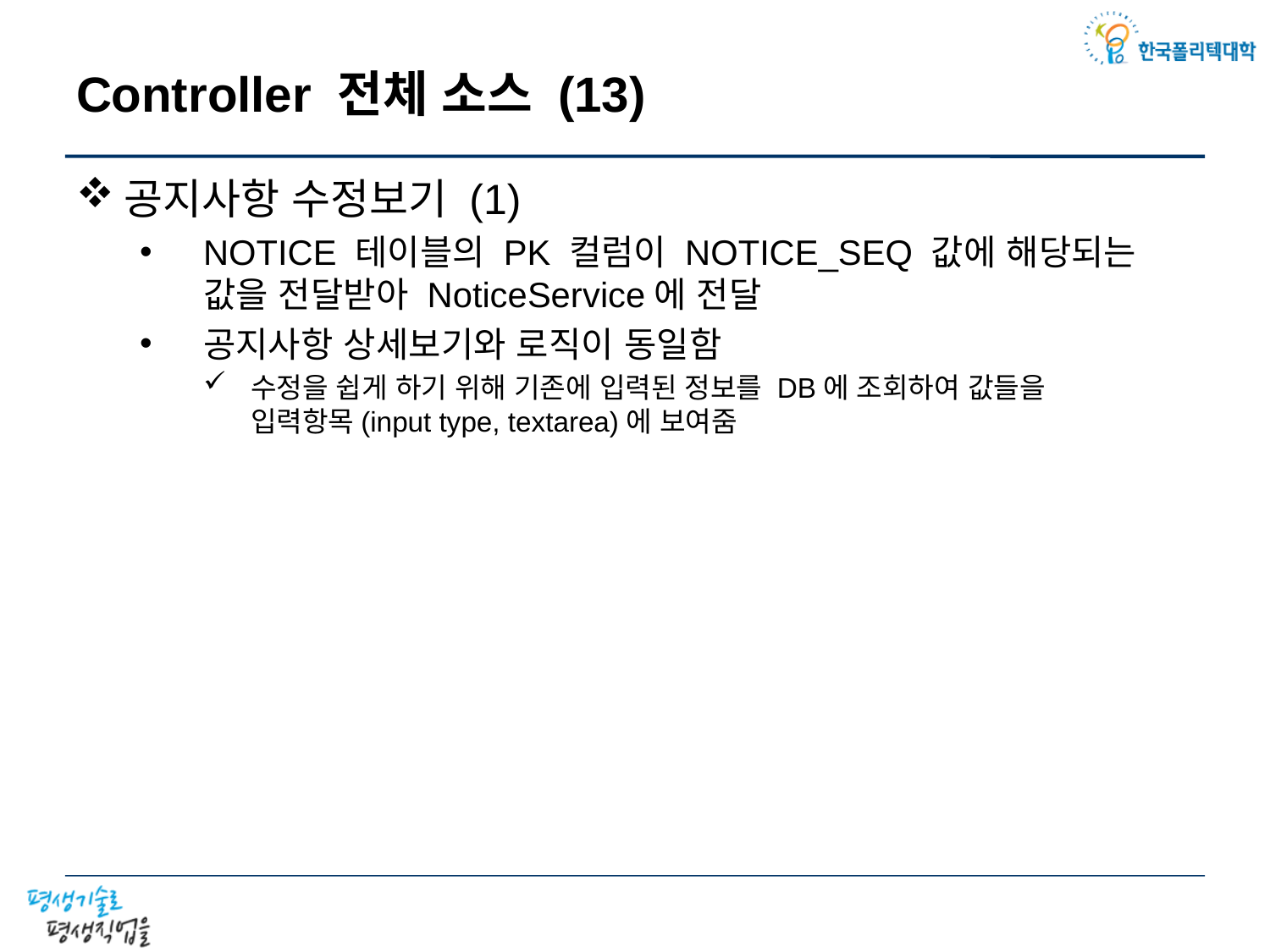

# Controller 전체 소스 (13)
공지사항 수정보기 (1)
NOTICE 테이블의 PK 컬럼이 NOTICE_SEQ 값에 해당되는
값을 전달받아 NoticeService에 전달
공지사항 상세보기와 로직이 동일함
수정을 쉽게 하기 위해 기존에 입력된 정보를 DB에 조회하여 값들을
입력항목(input type, textarea)에 보여줌